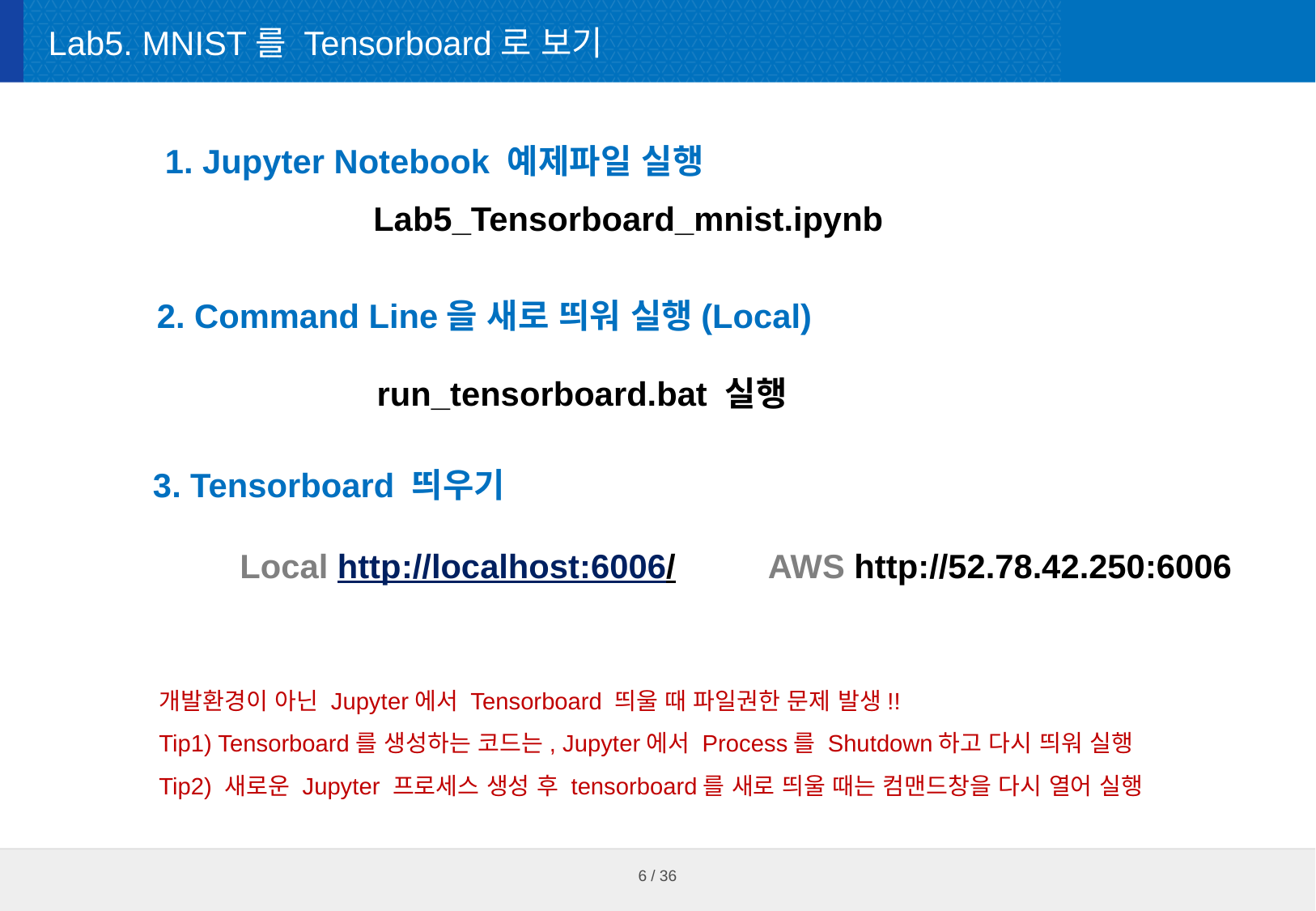

# Lab5. MNIST를 Tensorboard로 보기
1. Jupyter Notebook 예제파일 실행
Lab5_Tensorboard_mnist.ipynb
2. Command Line을 새로 띄워 실행(Local)
run_tensorboard.bat 실행
3. Tensorboard 띄우기
Local http://localhost:6006/
AWS http://52.78.42.250:6006
개발환경이 아닌 Jupyter에서 Tensorboard 띄울 때 파일권한 문제 발생!!
Tip1) Tensorboard를 생성하는 코드는, Jupyter에서 Process를 Shutdown하고 다시 띄워 실행
Tip2) 새로운 Jupyter 프로세스 생성 후 tensorboard를 새로 띄울 때는 컴맨드창을 다시 열어 실행